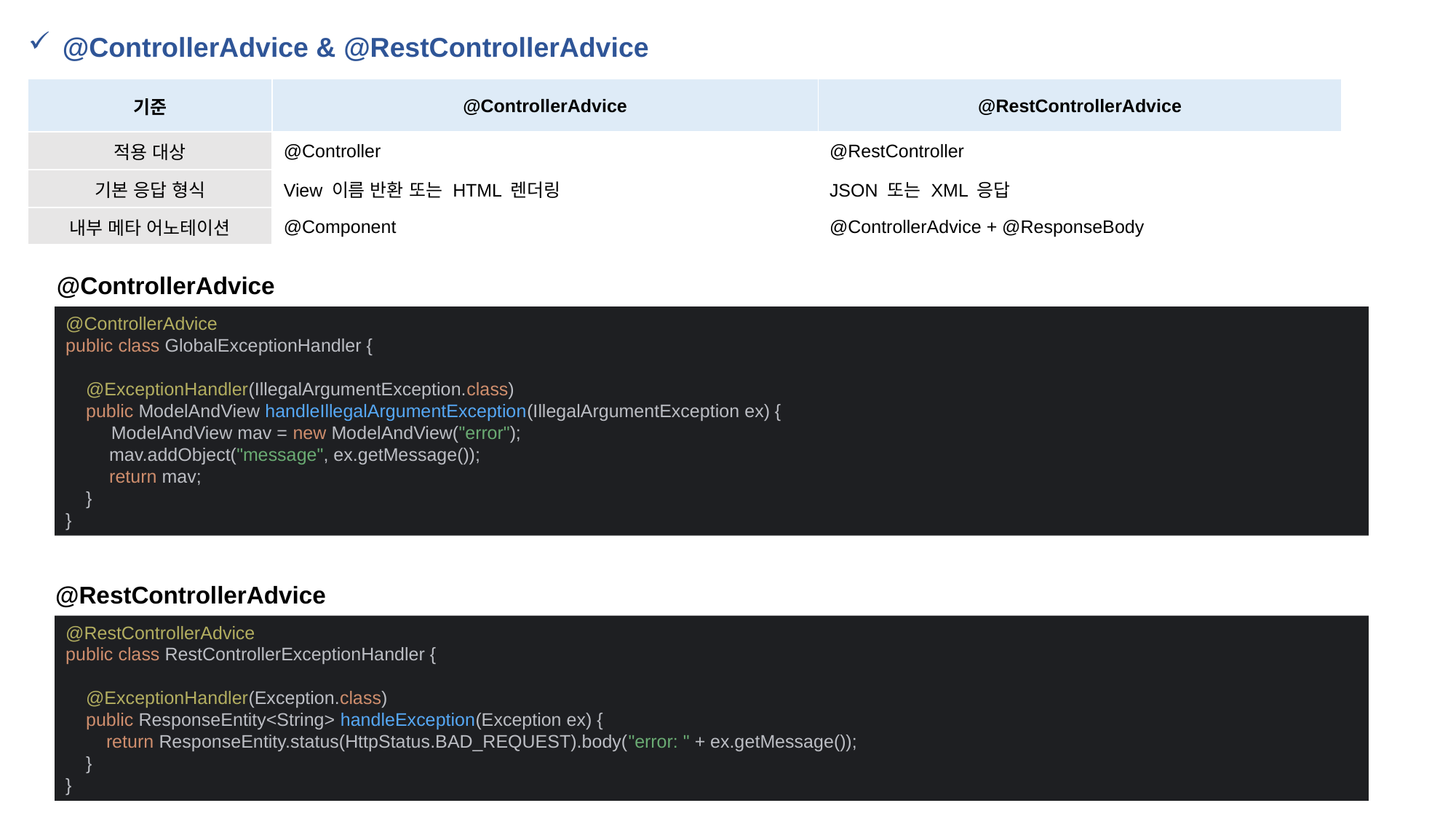

@ControllerAdvice & @RestControllerAdvice
| 기준 | @ControllerAdvice | @RestControllerAdvice |
| --- | --- | --- |
| 적용 대상 | @Controller | @RestController |
| 기본 응답 형식 | View 이름 반환 또는 HTML 렌더링 | JSON 또는 XML 응답 |
| 내부 메타 어노테이션 | @Component | @ControllerAdvice + @ResponseBody |
@ControllerAdvice
@ControllerAdvice
public class GlobalExceptionHandler {
    @ExceptionHandler(IllegalArgumentException.class)
    public ModelAndView handleIllegalArgumentException(IllegalArgumentException ex) {
         ModelAndView mav = new ModelAndView("error");
    mav.addObject("message", ex.getMessage());
    return mav;
    }
}
@RestControllerAdvice
@RestControllerAdvice
public class RestControllerExceptionHandler {
    @ExceptionHandler(Exception.class)
    public ResponseEntity<String> handleException(Exception ex) {
        return ResponseEntity.status(HttpStatus.BAD_REQUEST).body("error: " + ex.getMessage());
    }
}